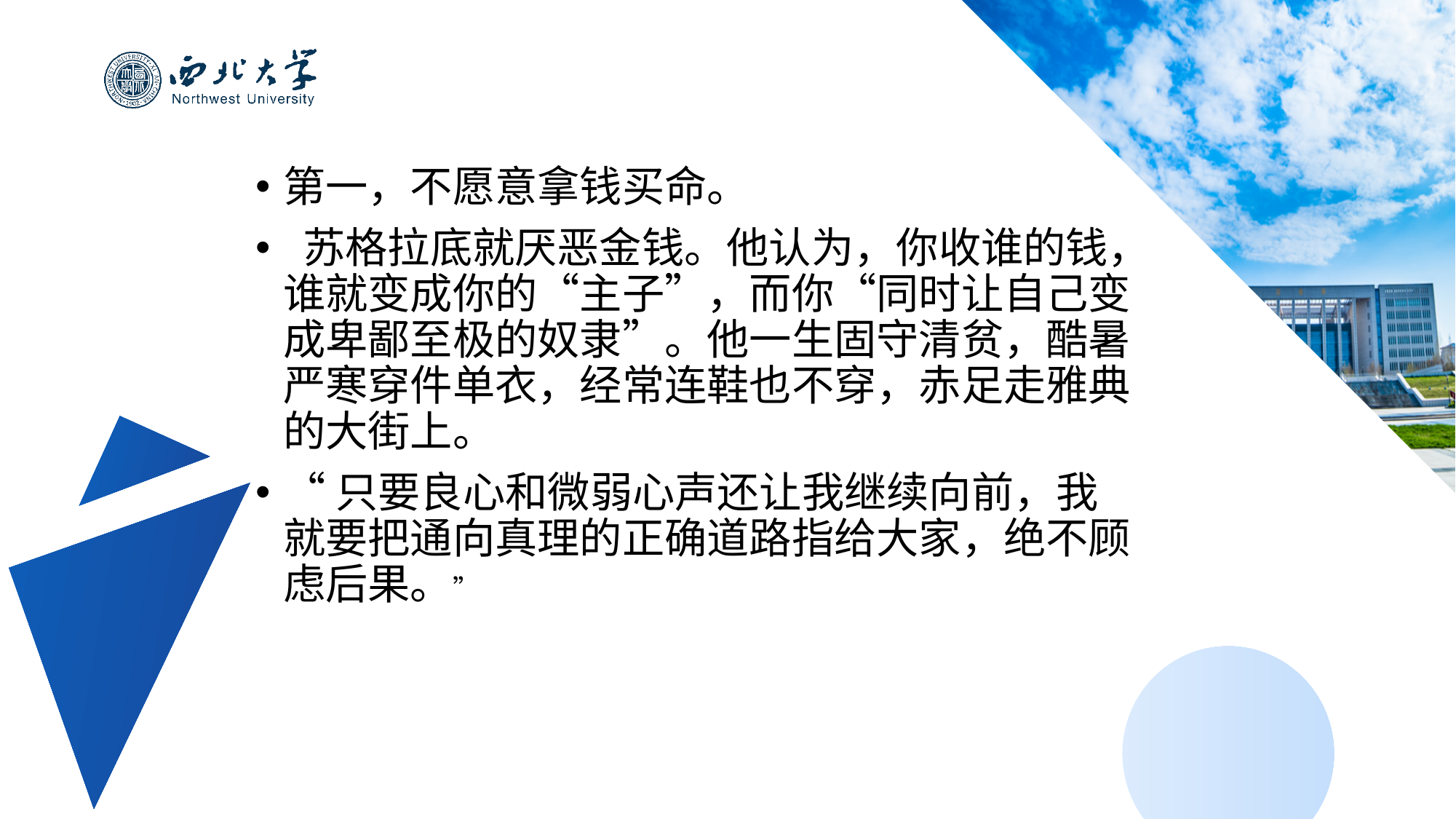

第一，不愿意拿钱买命。
 苏格拉底就厌恶金钱。他认为，你收谁的钱，谁就变成你的“主子”，而你“同时让自己变成卑鄙至极的奴隶”。他一生固守清贫，酷暑严寒穿件单衣，经常连鞋也不穿，赤足走雅典的大街上。
“只要良心和微弱心声还让我继续向前，我就要把通向真理的正确道路指给大家，绝不顾虑后果。”